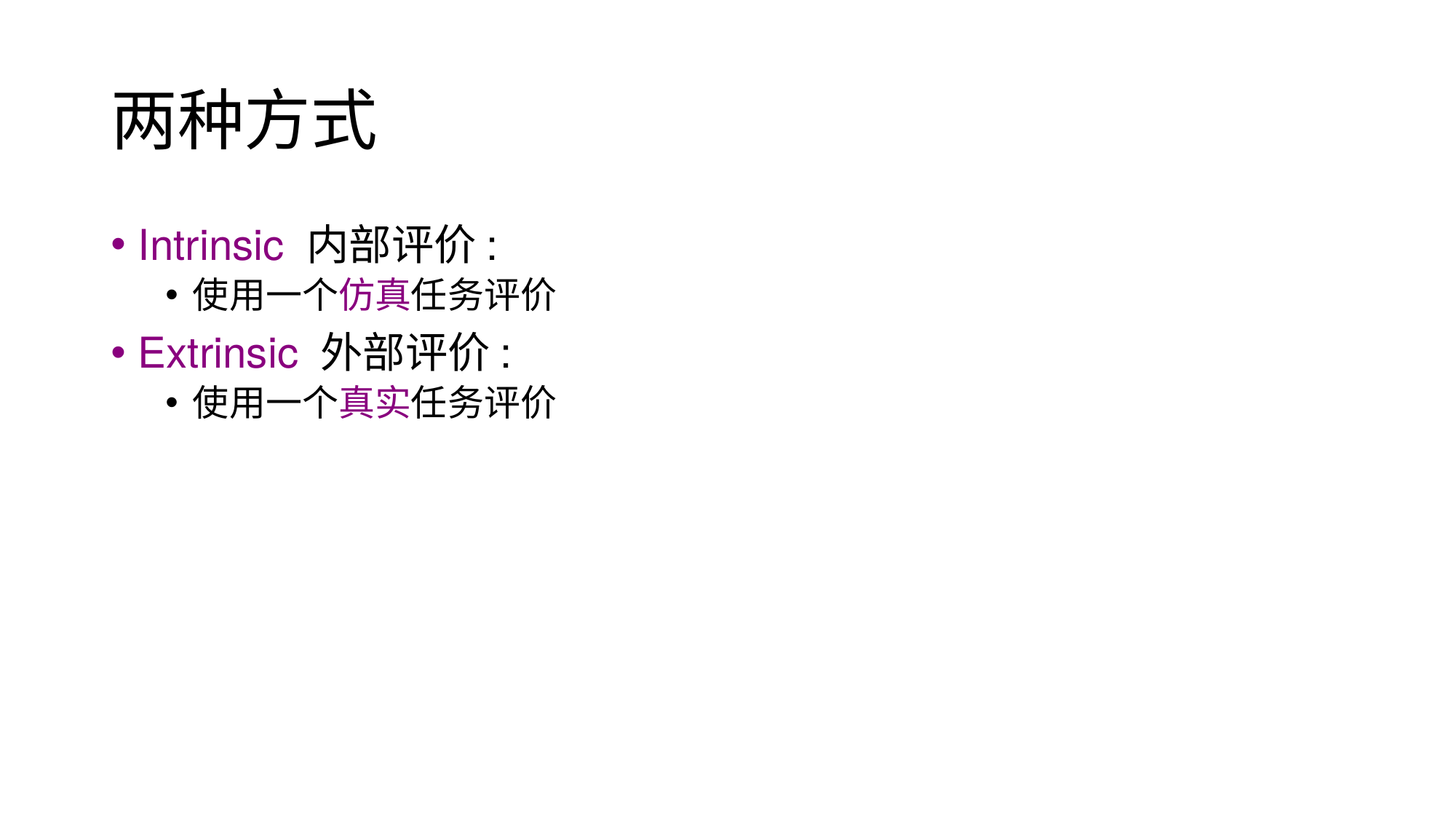

# 两种方式
Intrinsic 内部评价:
使用一个仿真任务评价
Extrinsic 外部评价:
使用一个真实任务评价